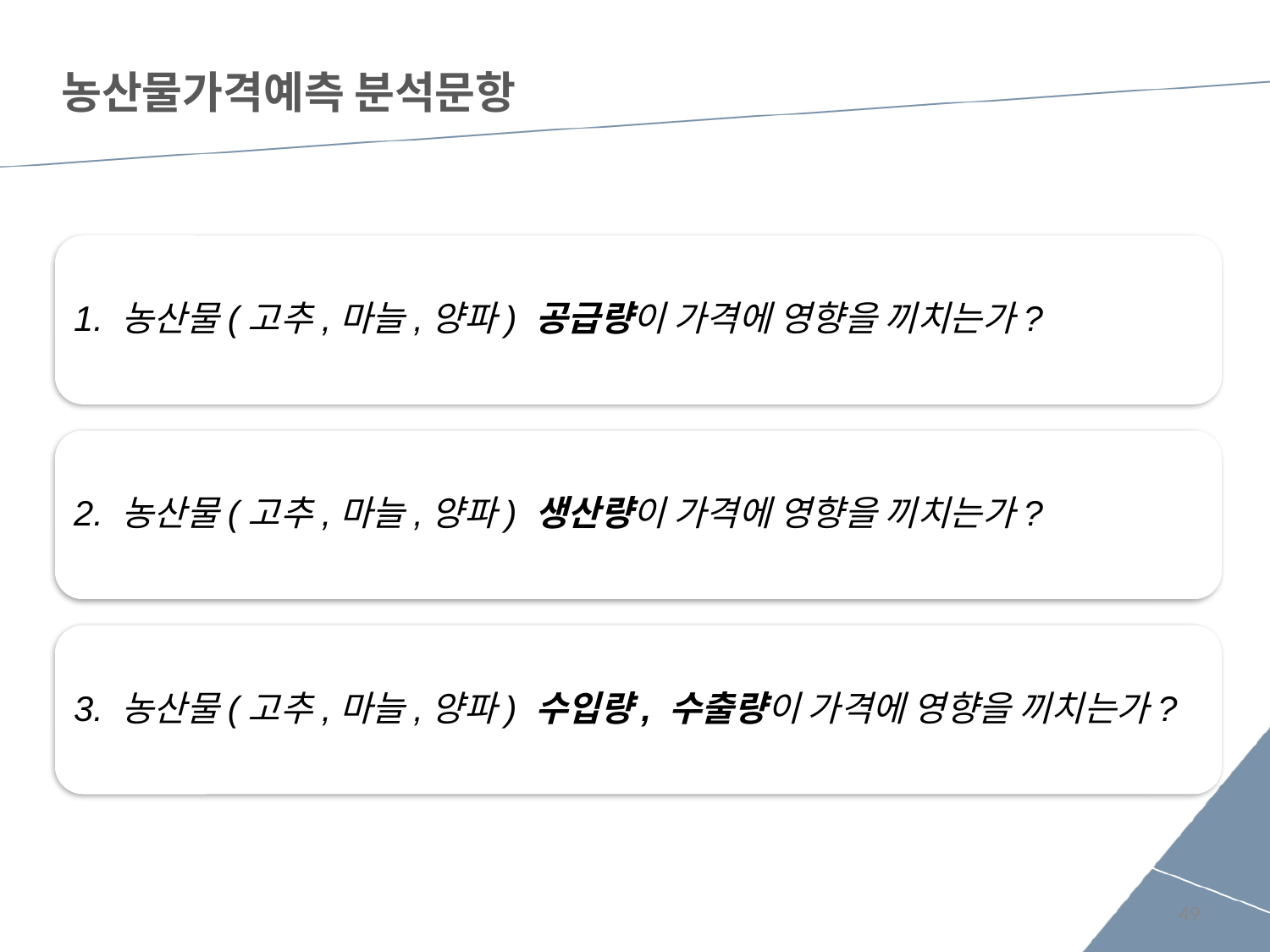

# 농산물가격예측 분석문항

1. 농산물(고추,마늘,양파) 공급량이 가격에 영향을 끼치는가?

2. 농산물(고추,마늘,양파) 생산량이 가격에 영향을 끼치는가?

3. 농산물(고추,마늘,양파) 수입량, 수출량이 가격에 영향을 끼치는가?
49